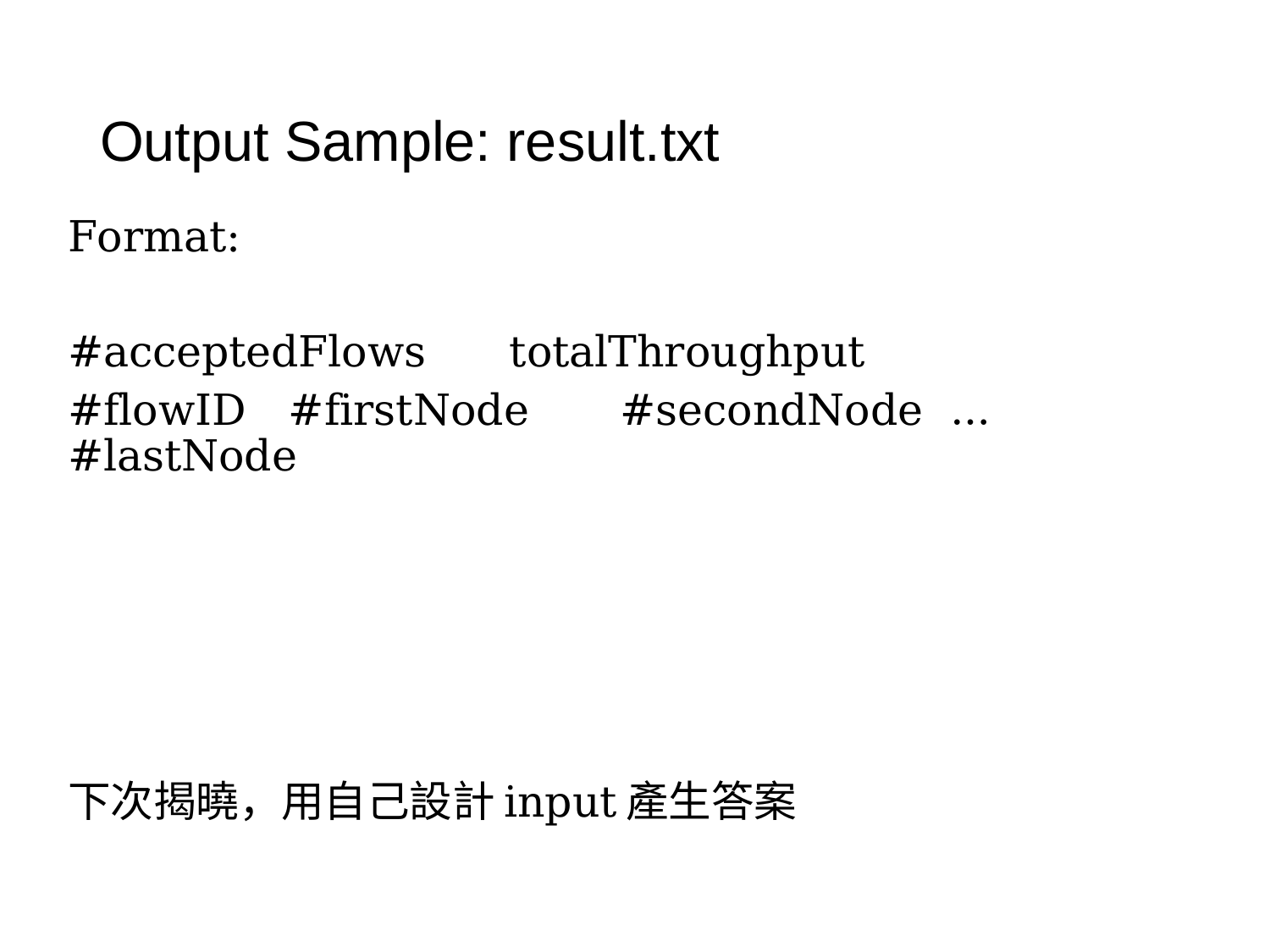

# Output Sample: result.txt
Format:

#acceptedFlows	totalThroughput
#flowID	#firstNode	#secondNode	…	#lastNode

下次揭曉，用自己設計input產生答案